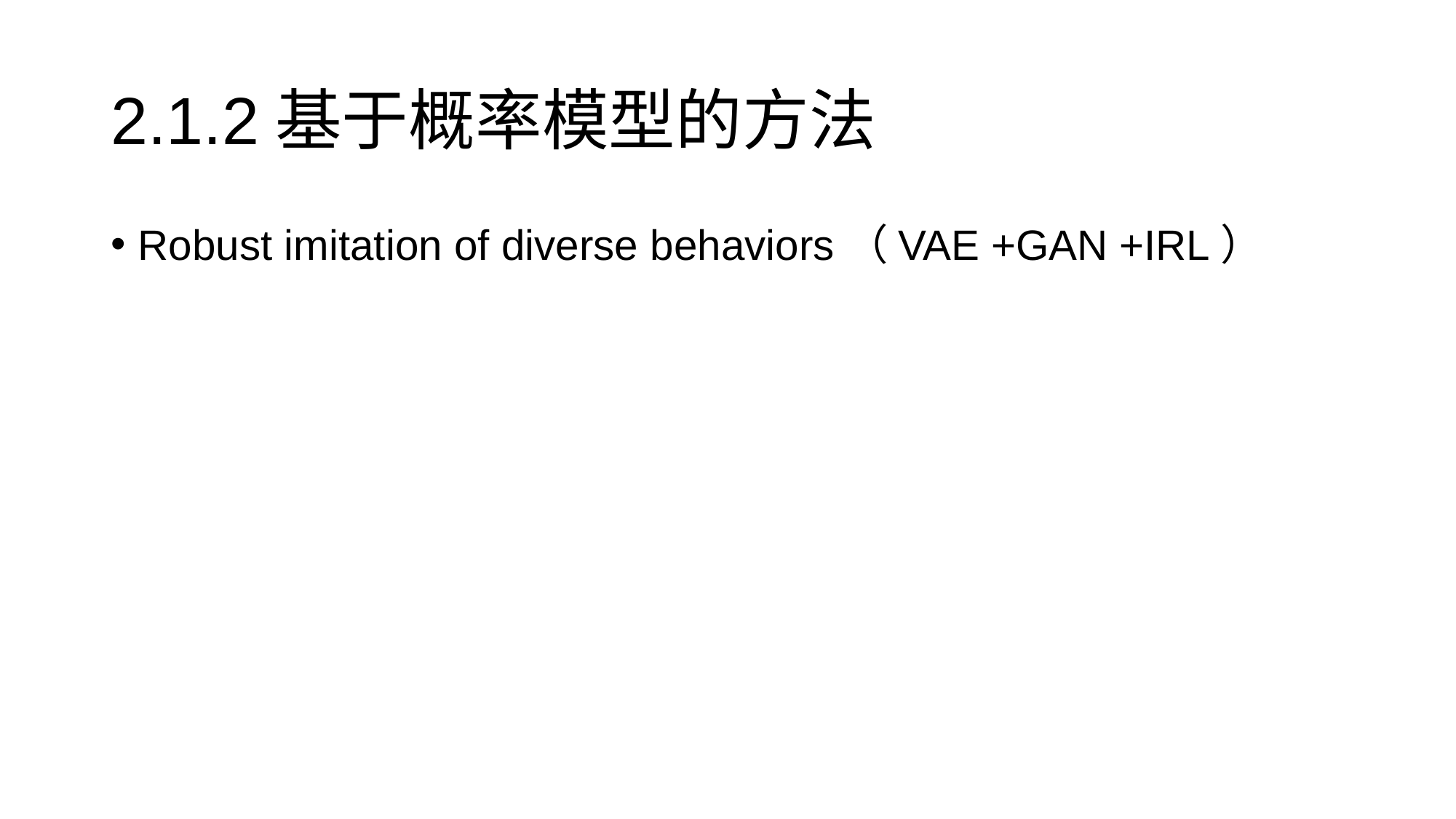

# 2.1.2基于概率模型的方法
Robust imitation of diverse behaviors（VAE +GAN +IRL）